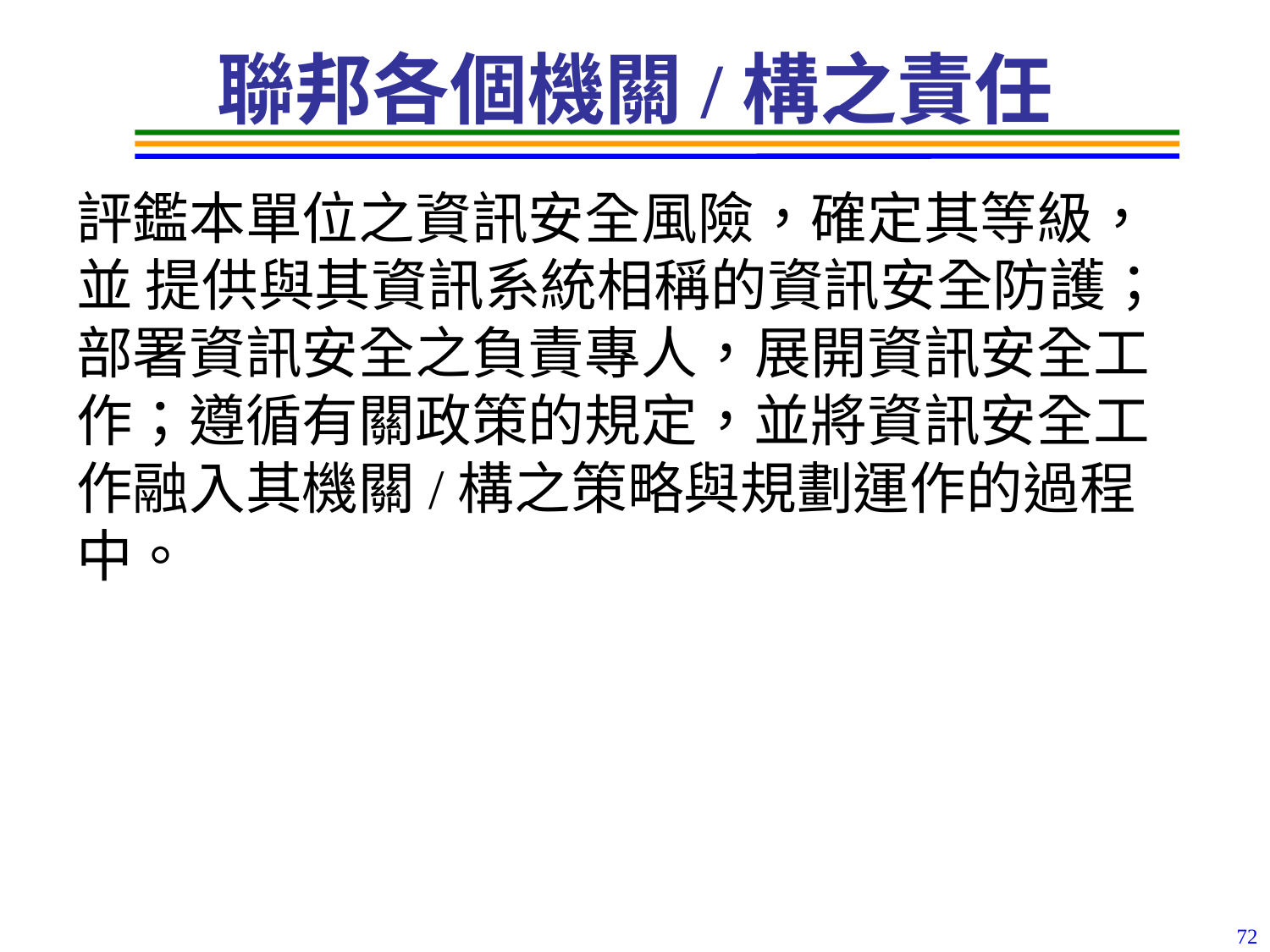

# 聯邦各個機關/構之責任
評鑑本單位之資訊安全風險，確定其等級，並 提供與其資訊系統相稱的資訊安全防護；部署資訊安全之負責專人，展開資訊安全工作；遵循有關政策的規定，並將資訊安全工作融入其機關/構之策略與規劃運作的過程中。
72